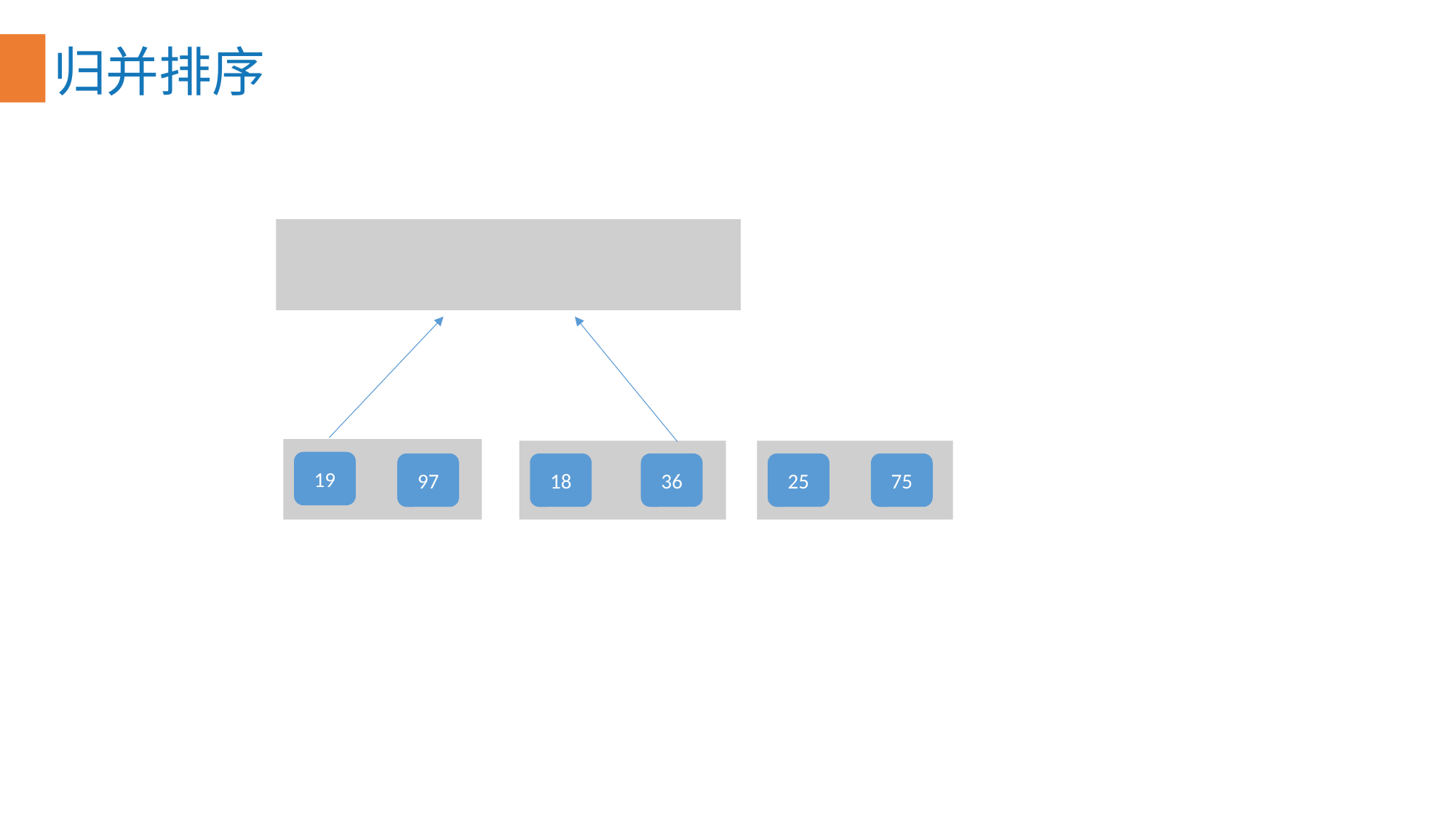

归并排序

19
97
18
36
25
75